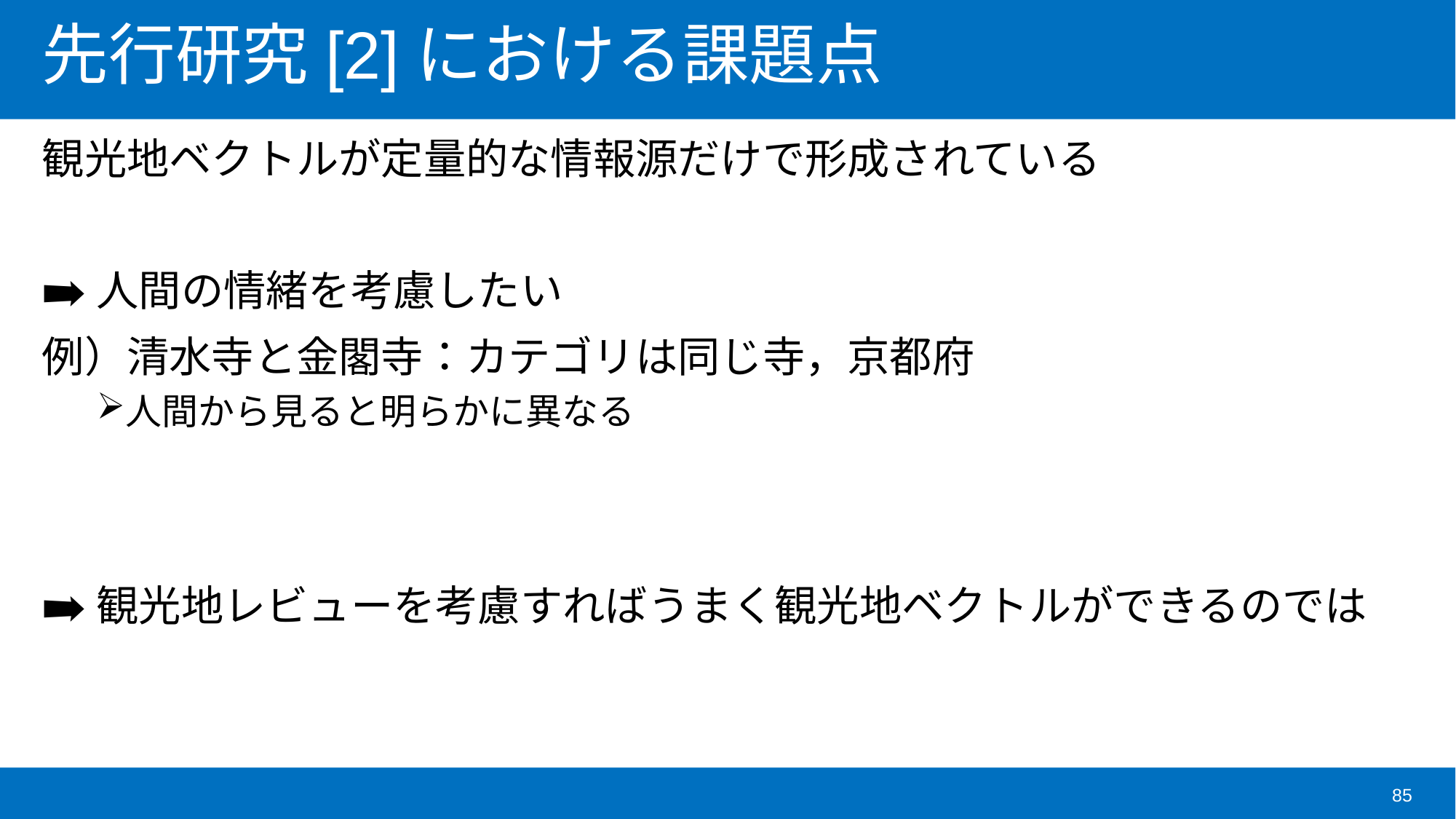

# 先行研究[2]における課題点
観光地ベクトルが定量的な情報源だけで形成されている

➡人間の情緒を考慮したい
例）清水寺と金閣寺：カテゴリは同じ寺，京都府
人間から見ると明らかに異なる

➡観光地レビューを考慮すればうまく観光地ベクトルができるのでは

85